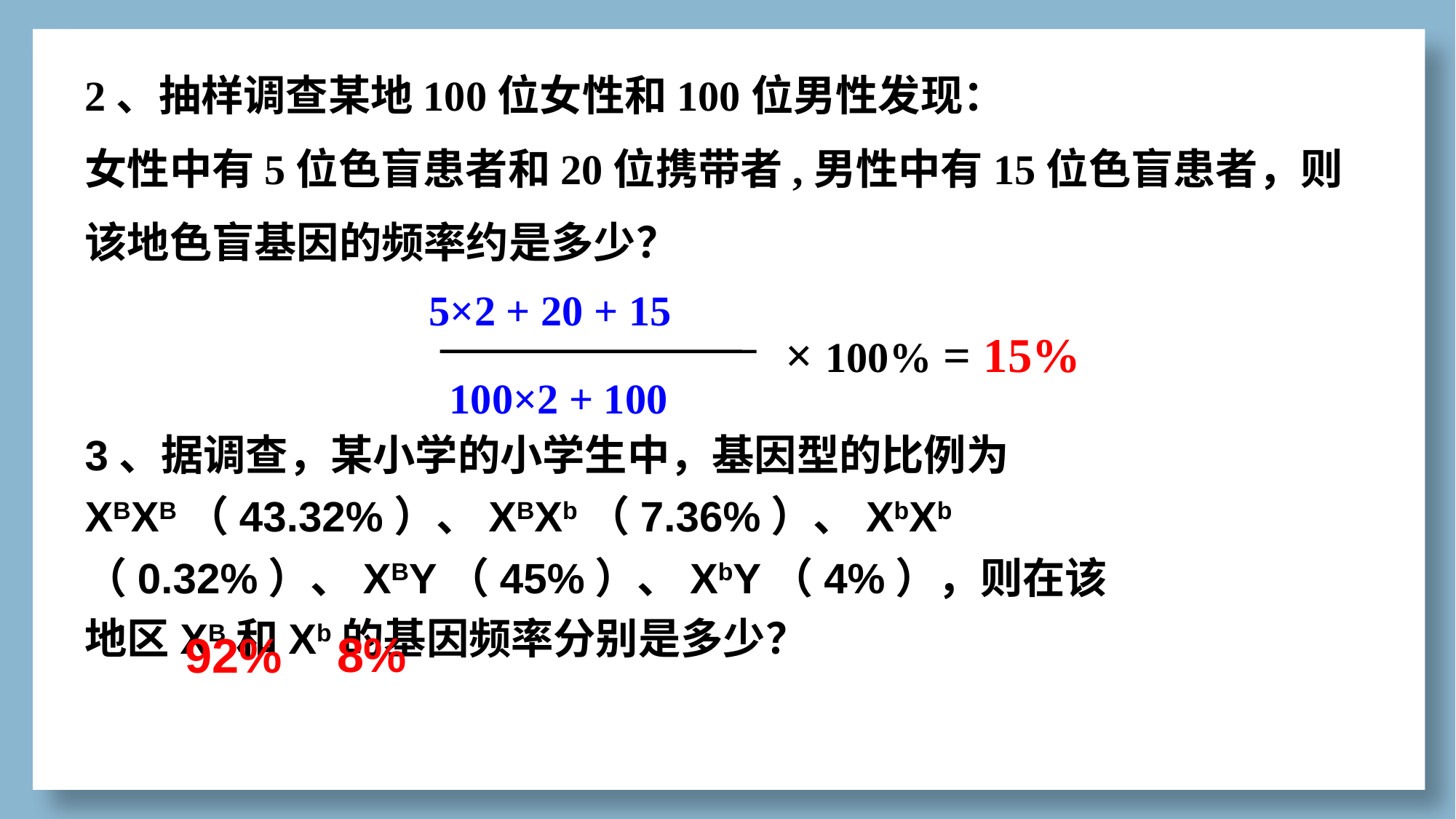

2、抽样调查某地100位女性和100位男性发现：
女性中有5位色盲患者和20位携带者,男性中有15位色盲患者，则该地色盲基因的频率约是多少？

5×2 + 20 + 15
× 100% = 15%

100×2 + 100
3、据调查，某小学的小学生中，基因型的比例为XBXB（43.32%）、XBXb（7.36%）、XbXb （0.32%）、XBY（45%）、XbY（4%），则在该
地区XB和Xb的基因频率分别是多少？
8%
92%